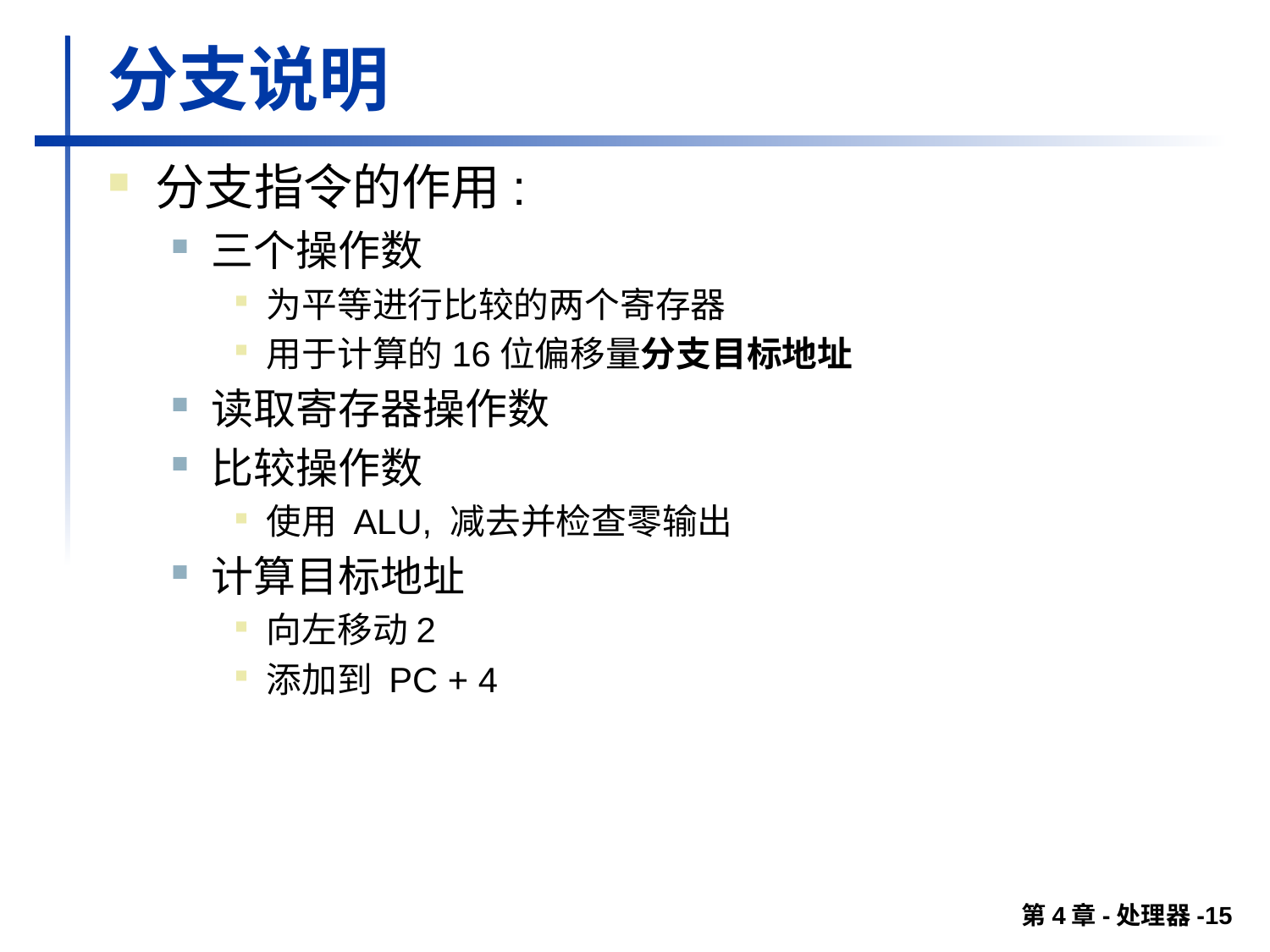

# 分支说明
分支指令的作用:
三个操作数
为平等进行比较的两个寄存器
用于计算的16位偏移量分支目标地址
读取寄存器操作数
比较操作数
使用 ALU, 减去并检查零输出
计算目标地址
向左移动2
添加到 PC + 4
第4章-处理器-15